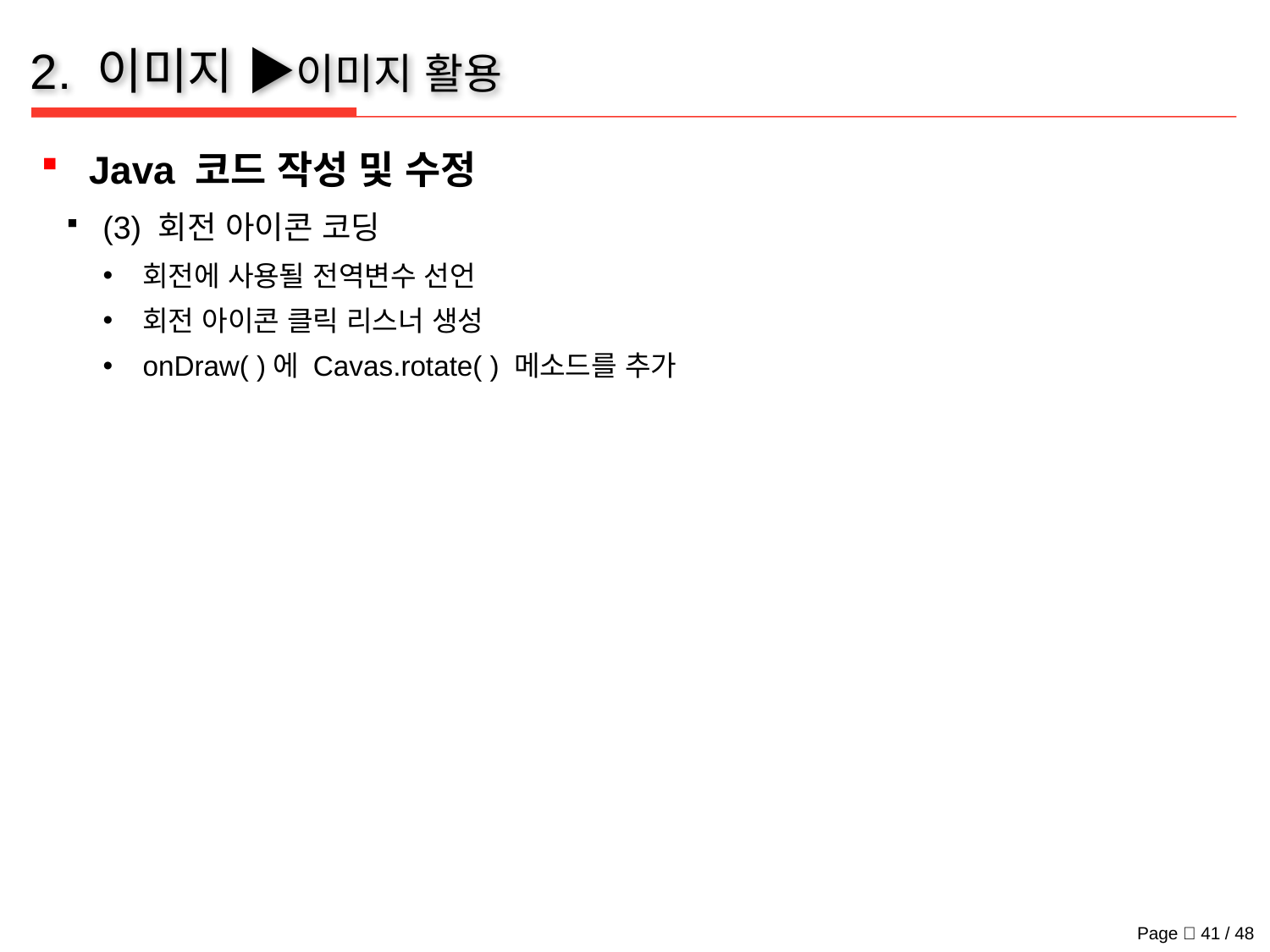

# 2. 이미지 ▶이미지 활용
Java 코드 작성 및 수정
(3) 회전 아이콘 코딩
회전에 사용될 전역변수 선언
회전 아이콘 클릭 리스너 생성
onDraw( )에 Cavas.rotate( ) 메소드를 추가